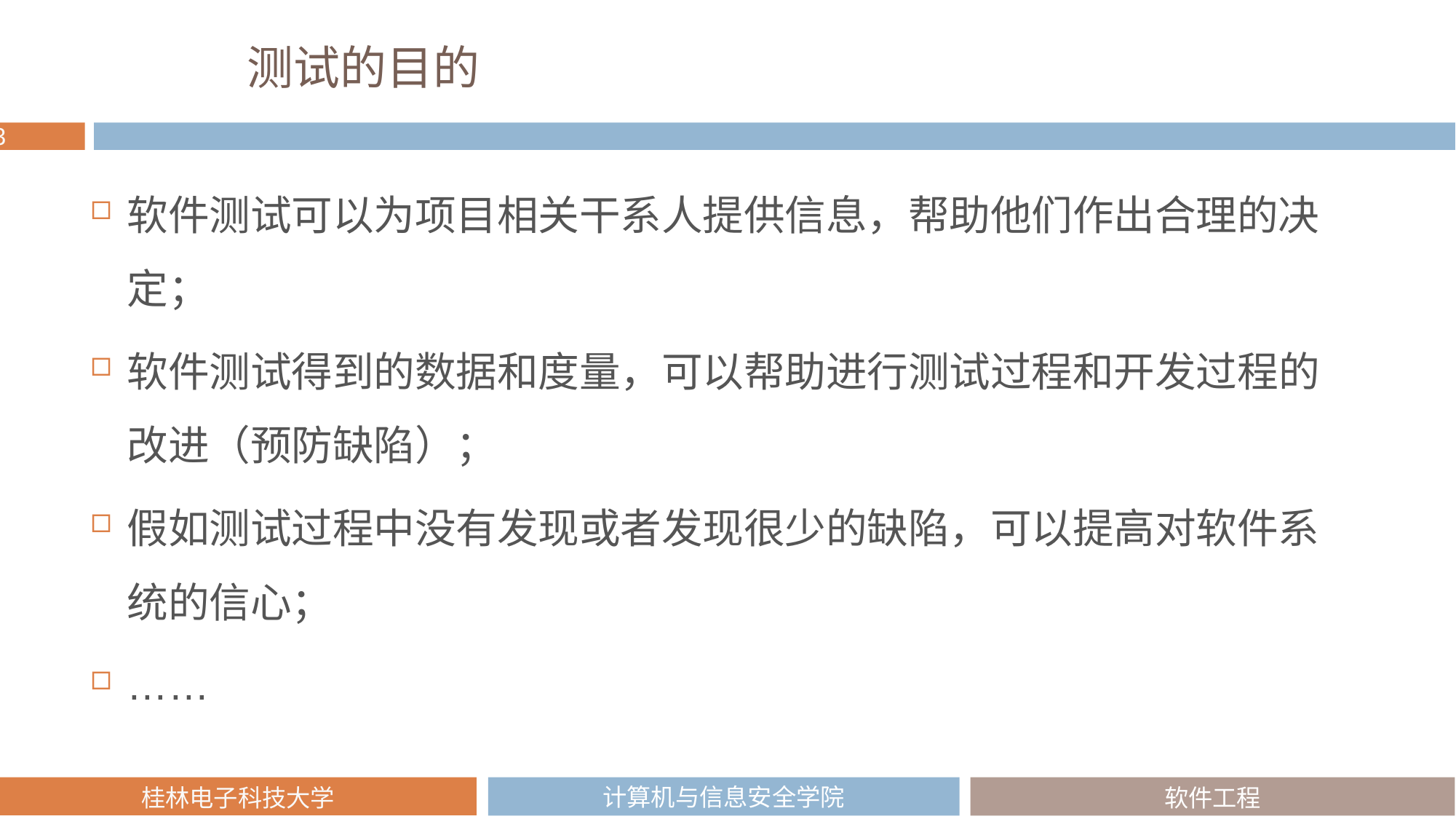

# 测试的目的
软件测试可以为项目相关干系人提供信息，帮助他们作出合理的决定；
软件测试得到的数据和度量，可以帮助进行测试过程和开发过程的改进（预防缺陷）；
假如测试过程中没有发现或者发现很少的缺陷，可以提高对软件系统的信心；
……